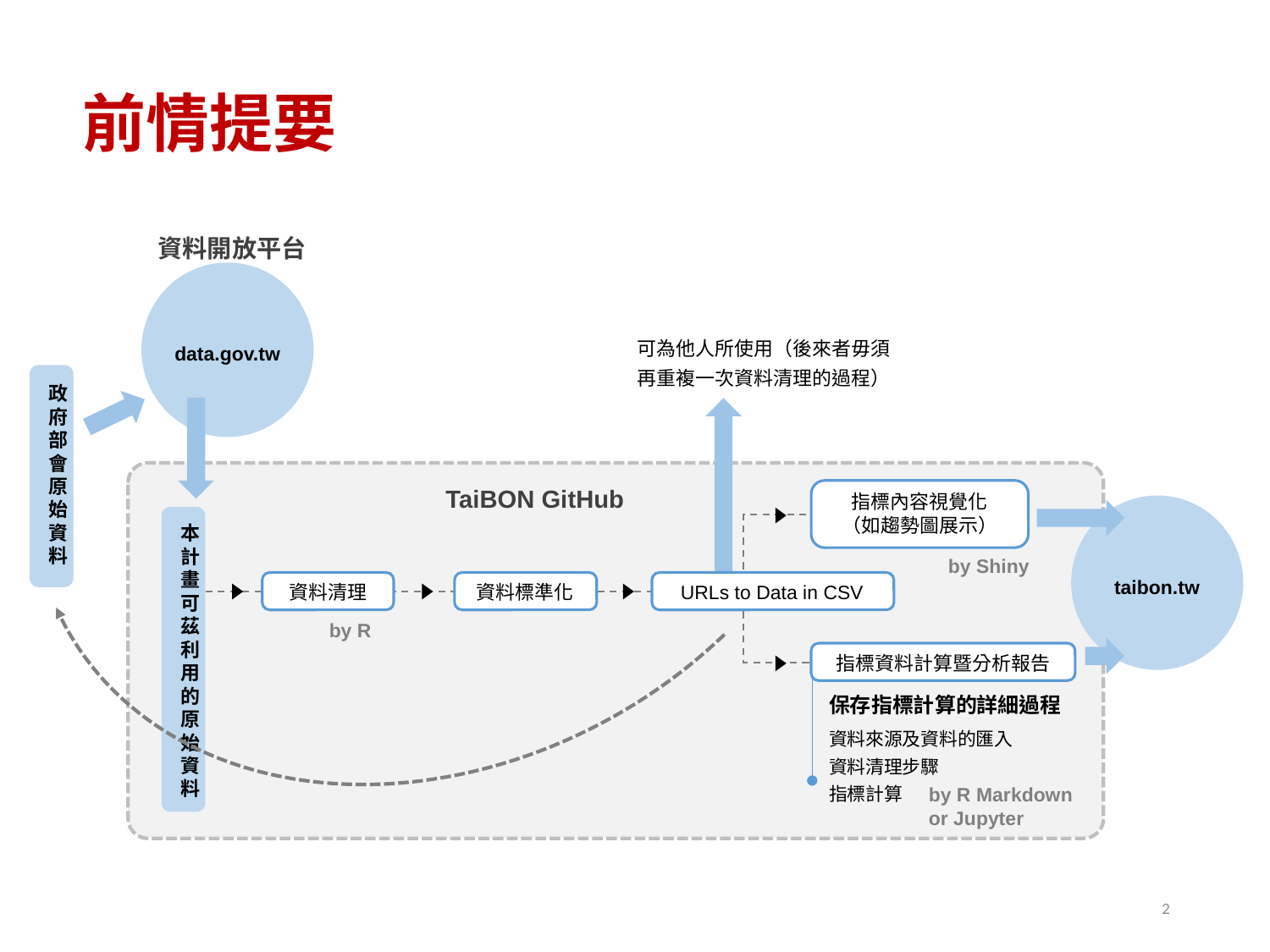

前情提要

資料開放平台

data.gov.tw
可為他人所使用（後來者毋須再重複一次資料清理的過程）
政府部會原始資料

TaiBON GitHub

指標內容視覺化
（如趨勢圖展示）

taibon.tw

本計畫可茲利用的原始資料

by Shiny

資料清理
資料標準化
URLs to Data in CSV

by R

指標資料計算暨分析報告

保存指標計算的詳細過程
資料來源及資料的匯入
資料清理步驟
指標計算
by R Markdown or Jupyter
2